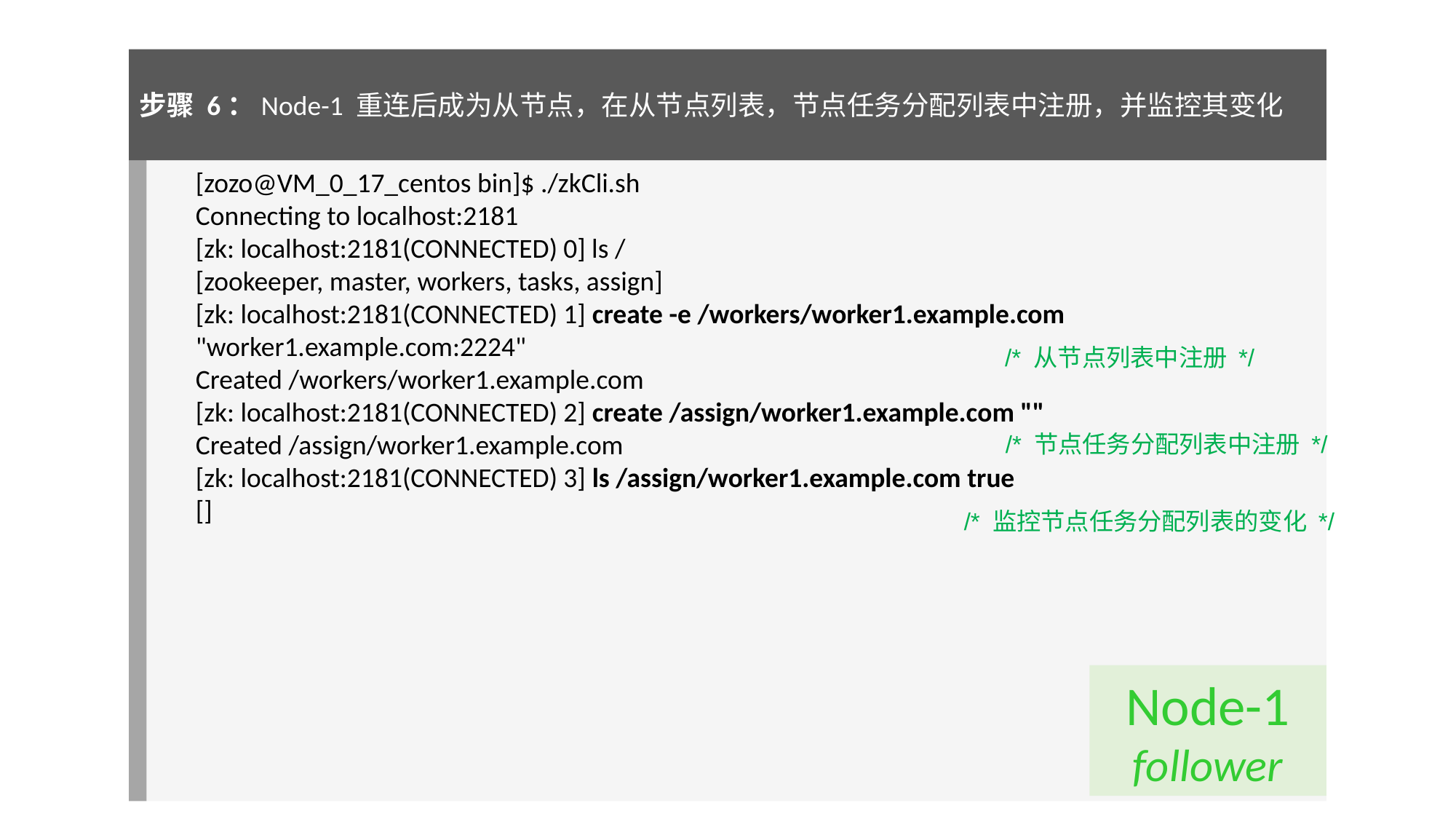

步骤 6：Node-1 重连后成为从节点，在从节点列表，节点任务分配列表中注册，并监控其变化

[zozo@VM_0_17_centos bin]$ ./zkCli.sh
Connecting to localhost:2181
[zk: localhost:2181(CONNECTED) 0] ls /
[zookeeper, master, workers, tasks, assign]
[zk: localhost:2181(CONNECTED) 1] create -e /workers/worker1.example.com "worker1.example.com:2224"
Created /workers/worker1.example.com
[zk: localhost:2181(CONNECTED) 2] create /assign/worker1.example.com ""
Created /assign/worker1.example.com
[zk: localhost:2181(CONNECTED) 3] ls /assign/worker1.example.com true
[]
/* 从节点列表中注册 */
/* 节点任务分配列表中注册 */
/* 监控节点任务分配列表的变化 */
Node-1
follower